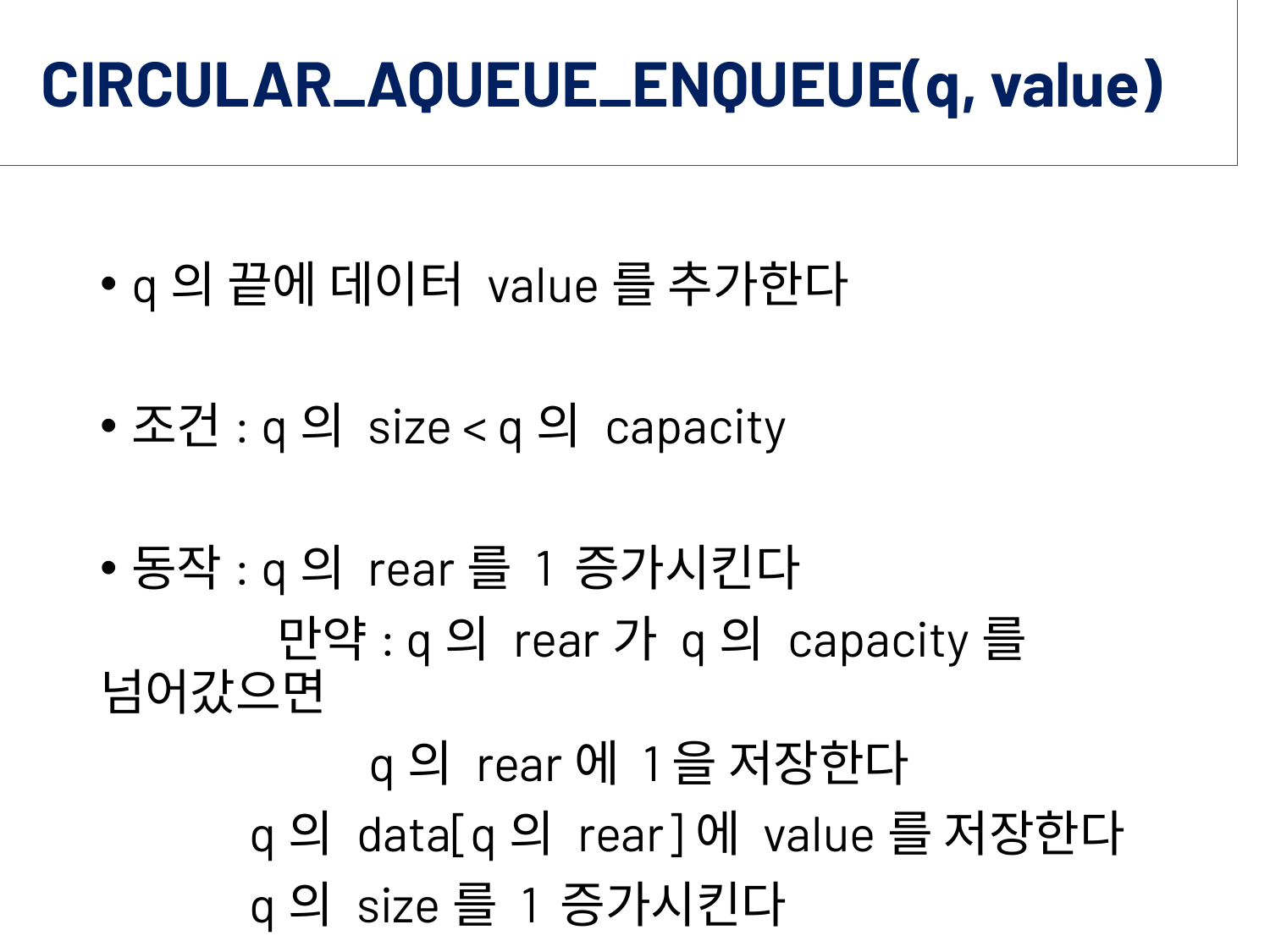

# CIRCULAR_AQUEUE_ENQUEUE(q, value)
q의 끝에 데이터 value를 추가한다

조건: q의 size < q의 capacity

동작: q의 rear를 1 증가시킨다
               만약: q의 rear가 q의 capacity를 넘어갔으면
                           q의 rear에 1을 저장한다
               q의 data[q의 rear]에 value를 저장한다
               q의 size를 1 증가시킨다